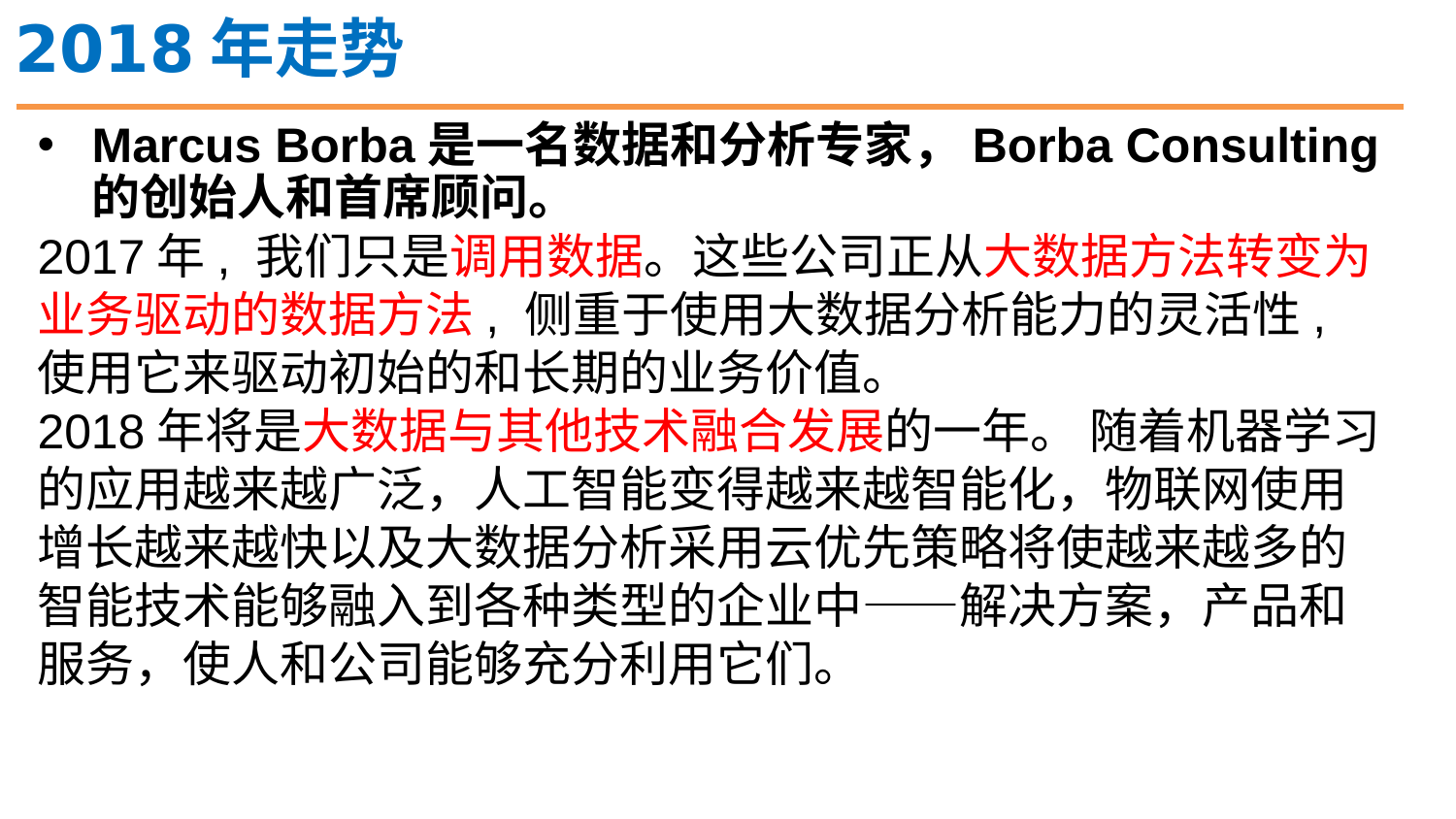

2018年走势
Marcus Borba是一名数据和分析专家，Borba Consulting的创始人和首席顾问。
2017年, 我们只是调用数据。这些公司正从大数据方法转变为业务驱动的数据方法, 侧重于使用大数据分析能力的灵活性, 使用它来驱动初始的和长期的业务价值。
2018年将是大数据与其他技术融合发展的一年。 随着机器学习的应用越来越广泛，人工智能变得越来越智能化，物联网使用增长越来越快以及大数据分析采用云优先策略将使越来越多的智能技术能够融入到各种类型的企业中——解决方案，产品和服务，使人和公司能够充分利用它们。